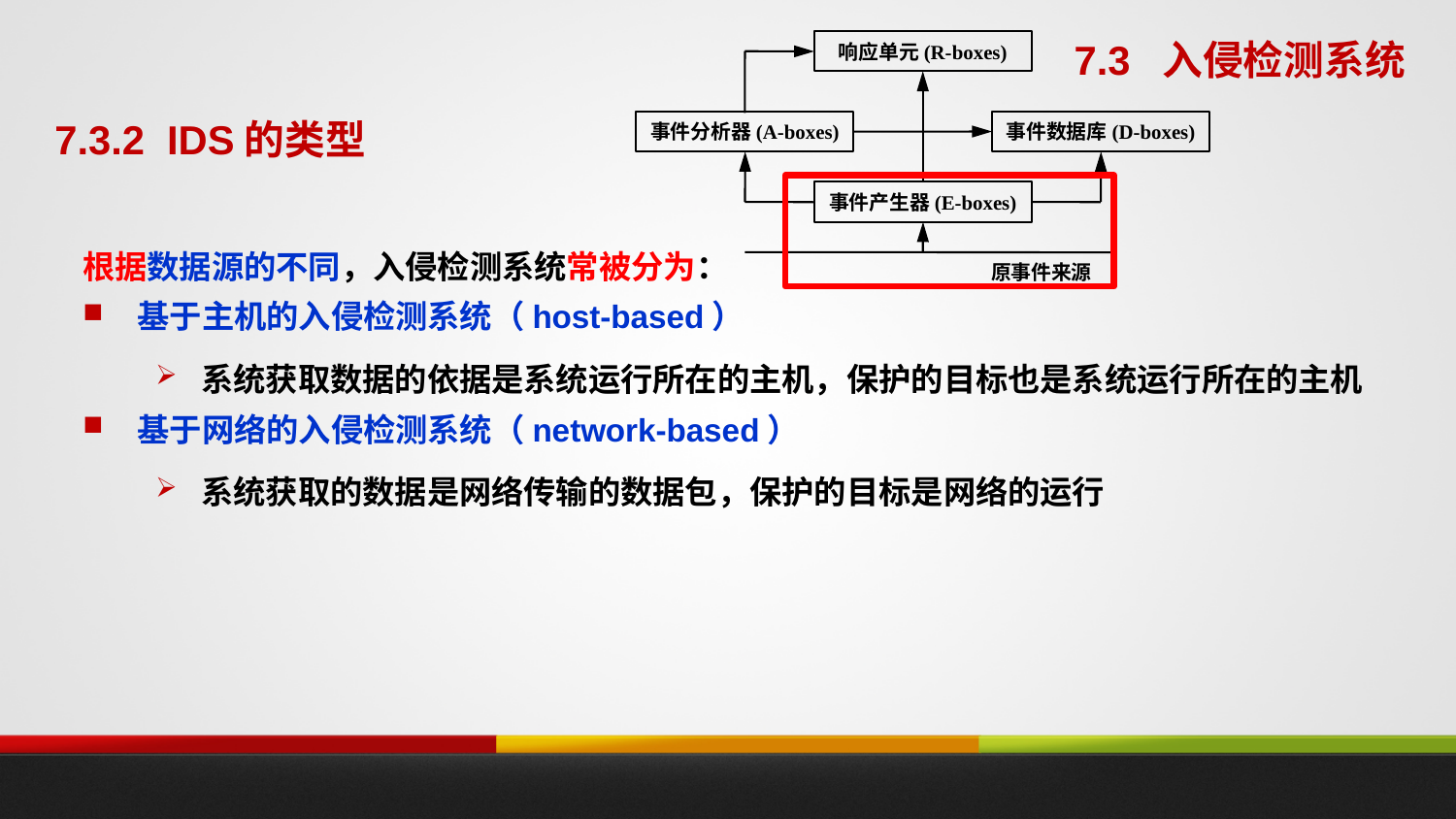

响应单元(R-boxes)
事件分析器(A-boxes)
事件数据库(D-boxes)
事件产生器(E-boxes)
原事件来源
7.3  入侵检测系统
7.3.2  IDS的类型

根据数据源的不同，入侵检测系统常被分为：
基于主机的入侵检测系统（host-based）
系统获取数据的依据是系统运行所在的主机，保护的目标也是系统运行所在的主机
基于网络的入侵检测系统（network-based）
系统获取的数据是网络传输的数据包，保护的目标是网络的运行